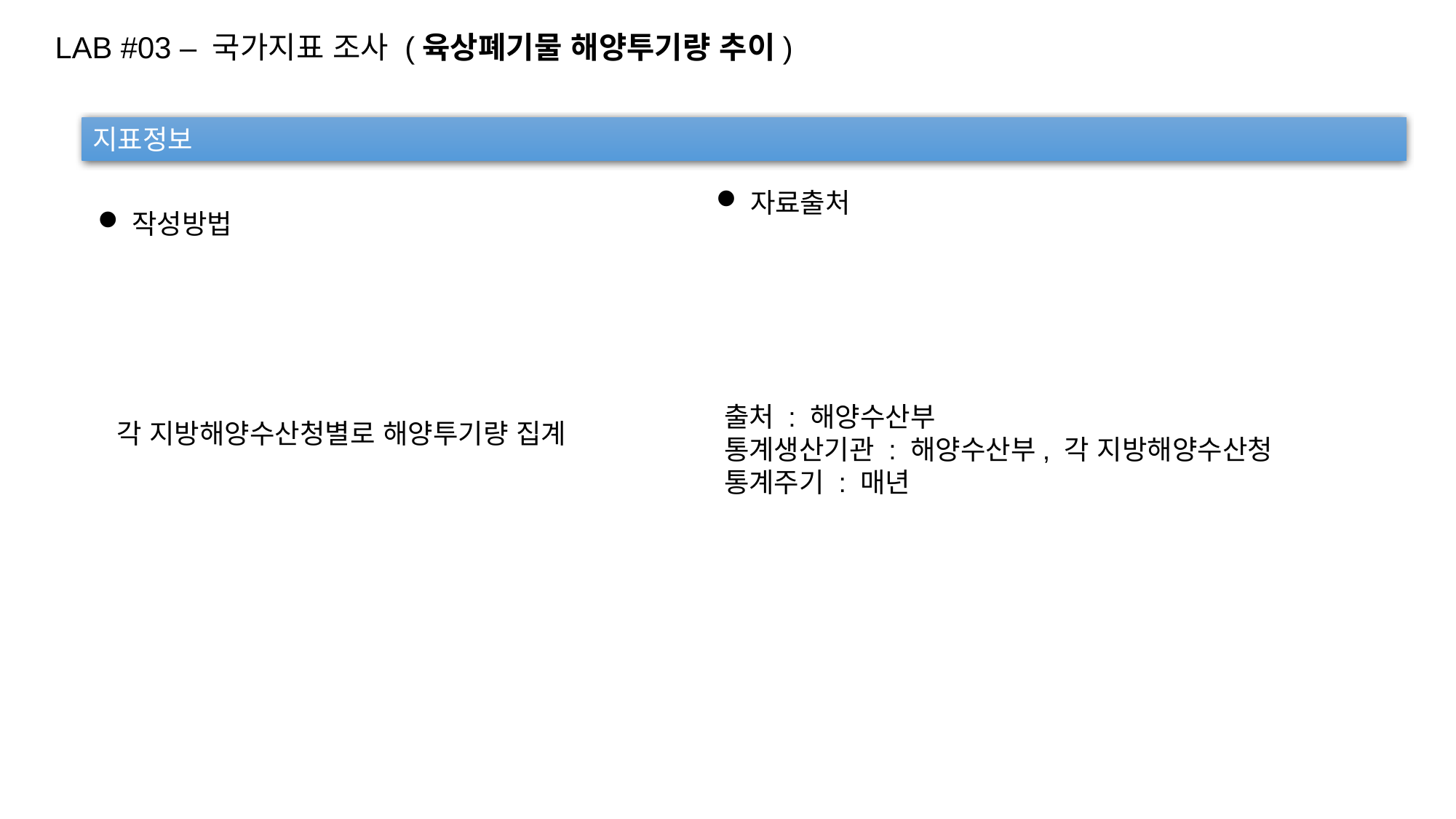

LAB #03 – 국가지표 조사 (육상폐기물 해양투기량 추이)
지표정보
자료출처
작성방법
출처 : 해양수산부
통계생산기관 : 해양수산부, 각 지방해양수산청
통계주기 : 매년
각 지방해양수산청별로 해양투기량 집계